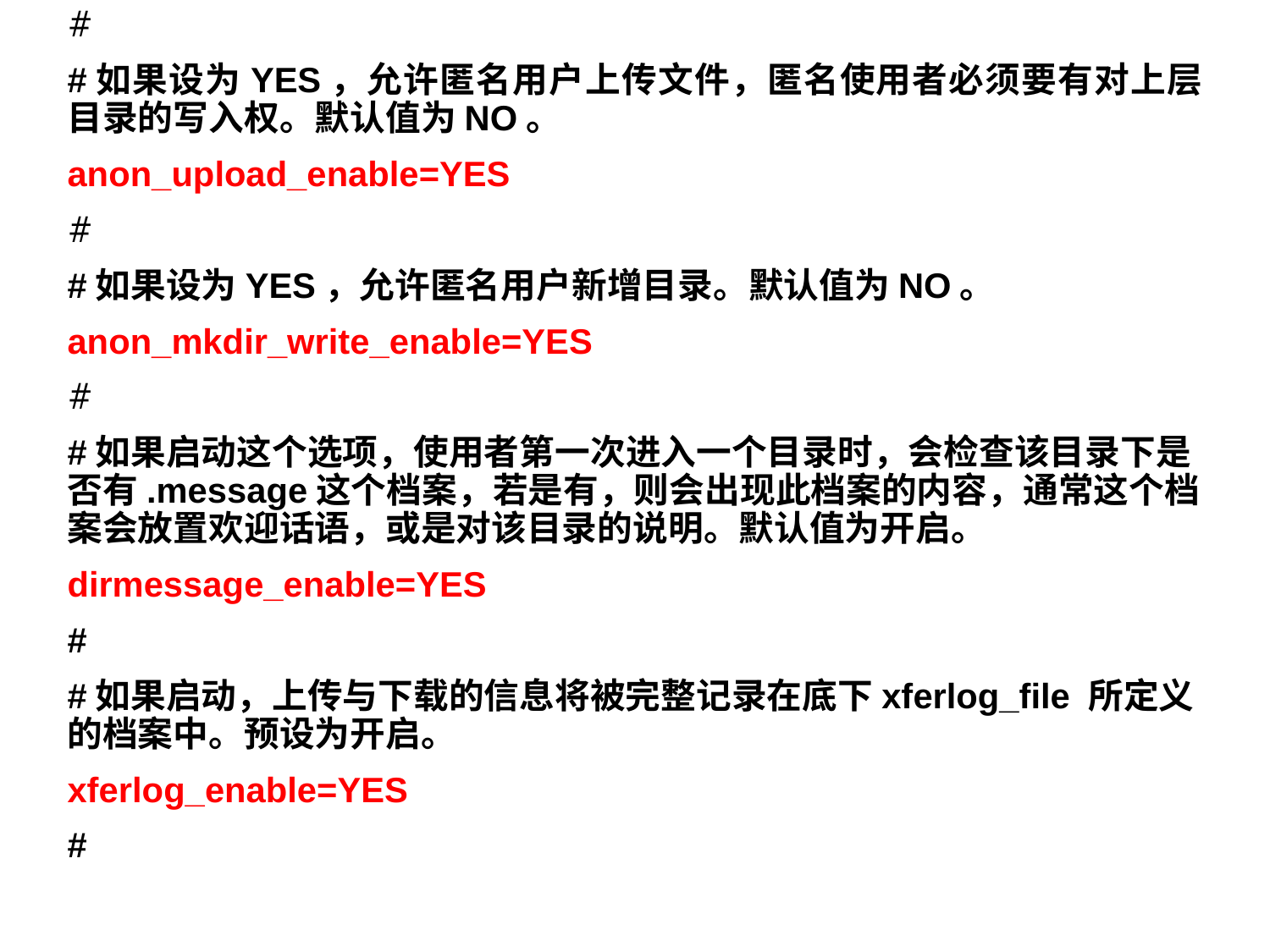

#
#如果设为YES，允许匿名用户上传文件，匿名使用者必须要有对上层目录的写入权。默认值为NO。
anon_upload_enable=YES
#
#如果设为YES，允许匿名用户新增目录。默认值为NO。
anon_mkdir_write_enable=YES
#
#如果启动这个选项，使用者第一次进入一个目录时，会检查该目录下是否有.message这个档案，若是有，则会出现此档案的内容，通常这个档案会放置欢迎话语，或是对该目录的说明。默认值为开启。
dirmessage_enable=YES
#
#如果启动，上传与下载的信息将被完整记录在底下xferlog_file 所定义的档案中。预设为开启。
xferlog_enable=YES
#